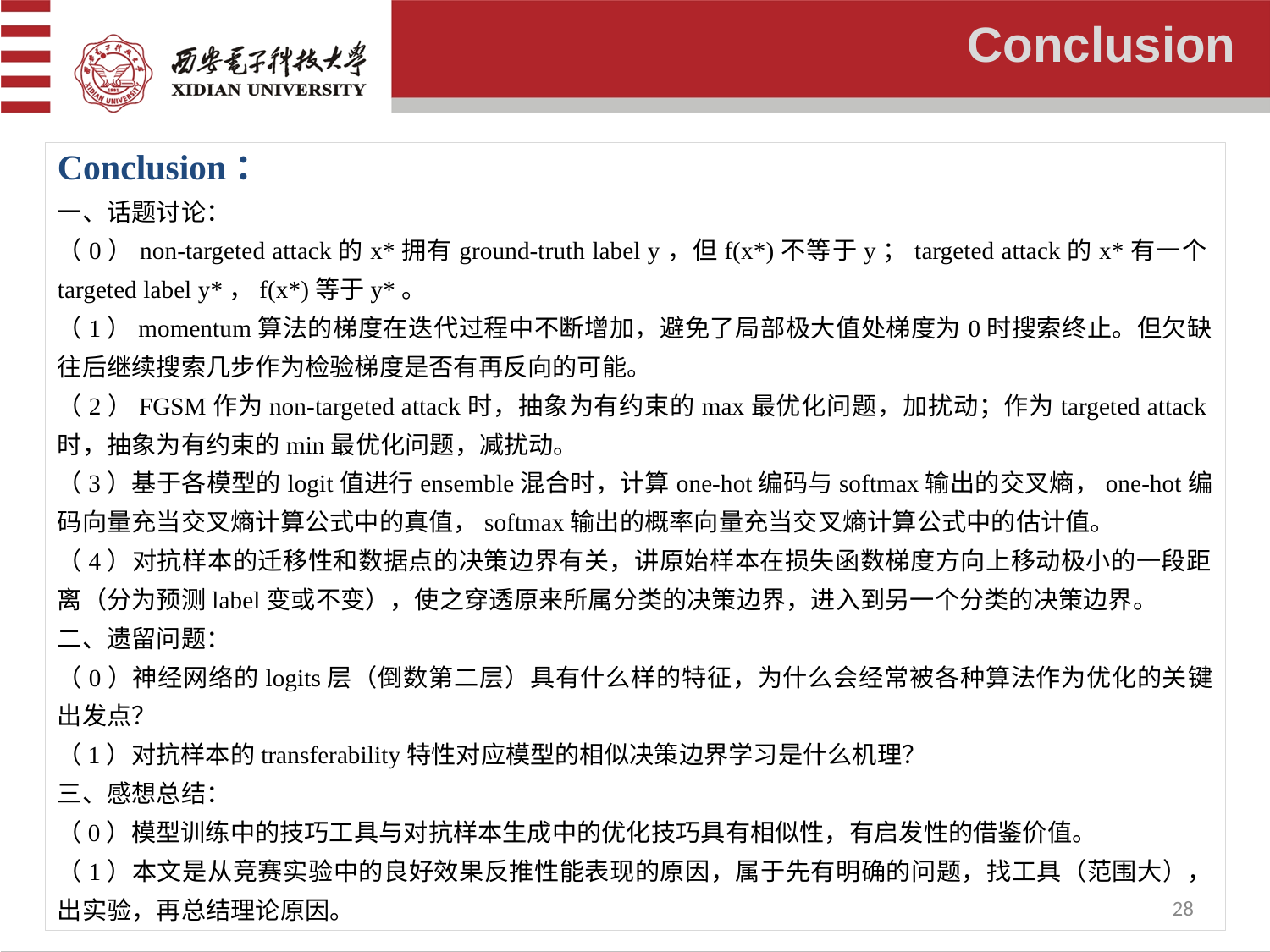

Conclusion
Conclusion：
一、话题讨论：
（0）non-targeted attack的x*拥有ground-truth label y，但f(x*)不等于y；targeted attack的x*有一个targeted label y*，f(x*)等于y*。
（1）momentum算法的梯度在迭代过程中不断增加，避免了局部极大值处梯度为0时搜索终止。但欠缺往后继续搜索几步作为检验梯度是否有再反向的可能。
（2）FGSM作为non-targeted attack时，抽象为有约束的max最优化问题，加扰动；作为targeted attack时，抽象为有约束的min最优化问题，减扰动。
（3）基于各模型的logit值进行ensemble混合时，计算one-hot编码与softmax输出的交叉熵，one-hot编码向量充当交叉熵计算公式中的真值，softmax输出的概率向量充当交叉熵计算公式中的估计值。
（4）对抗样本的迁移性和数据点的决策边界有关，讲原始样本在损失函数梯度方向上移动极小的一段距离（分为预测label变或不变），使之穿透原来所属分类的决策边界，进入到另一个分类的决策边界。
二、遗留问题：
（0）神经网络的logits层（倒数第二层）具有什么样的特征，为什么会经常被各种算法作为优化的关键出发点？
（1）对抗样本的transferability特性对应模型的相似决策边界学习是什么机理？
三、感想总结：
（0）模型训练中的技巧工具与对抗样本生成中的优化技巧具有相似性，有启发性的借鉴价值。
（1）本文是从竞赛实验中的良好效果反推性能表现的原因，属于先有明确的问题，找工具（范围大），出实验，再总结理论原因。
28